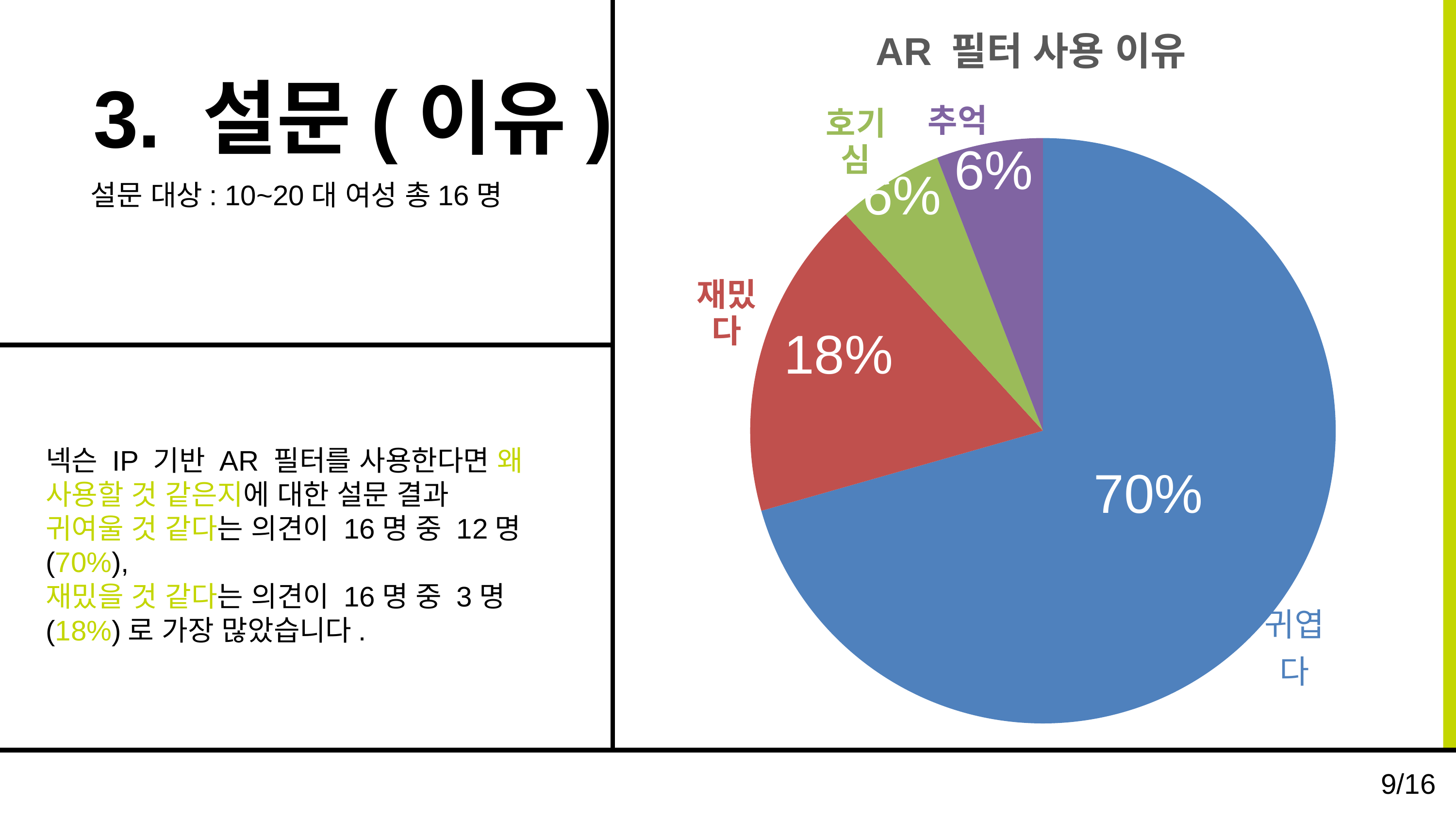

### Chart: AR 필터 사용 이유

| Category | 판매 |
|---|---|
| 귀엽다 | 12.0 |
| 재밌다 | 3.0 |
| 호기심 | 1.0 |
| 추억 | 1.0 |
3. 설문(이유)
6%
6%
설문 대상: 10~20대 여성 총16명
18%
넥슨 IP 기반 AR 필터를 사용한다면 왜 사용할 것 같은지에 대한 설문 결과
귀여울 것 같다는 의견이 16명 중 12명(70%),
재밌을 것 같다는 의견이 16명 중 3명(18%)로 가장 많았습니다.
70%
9/16